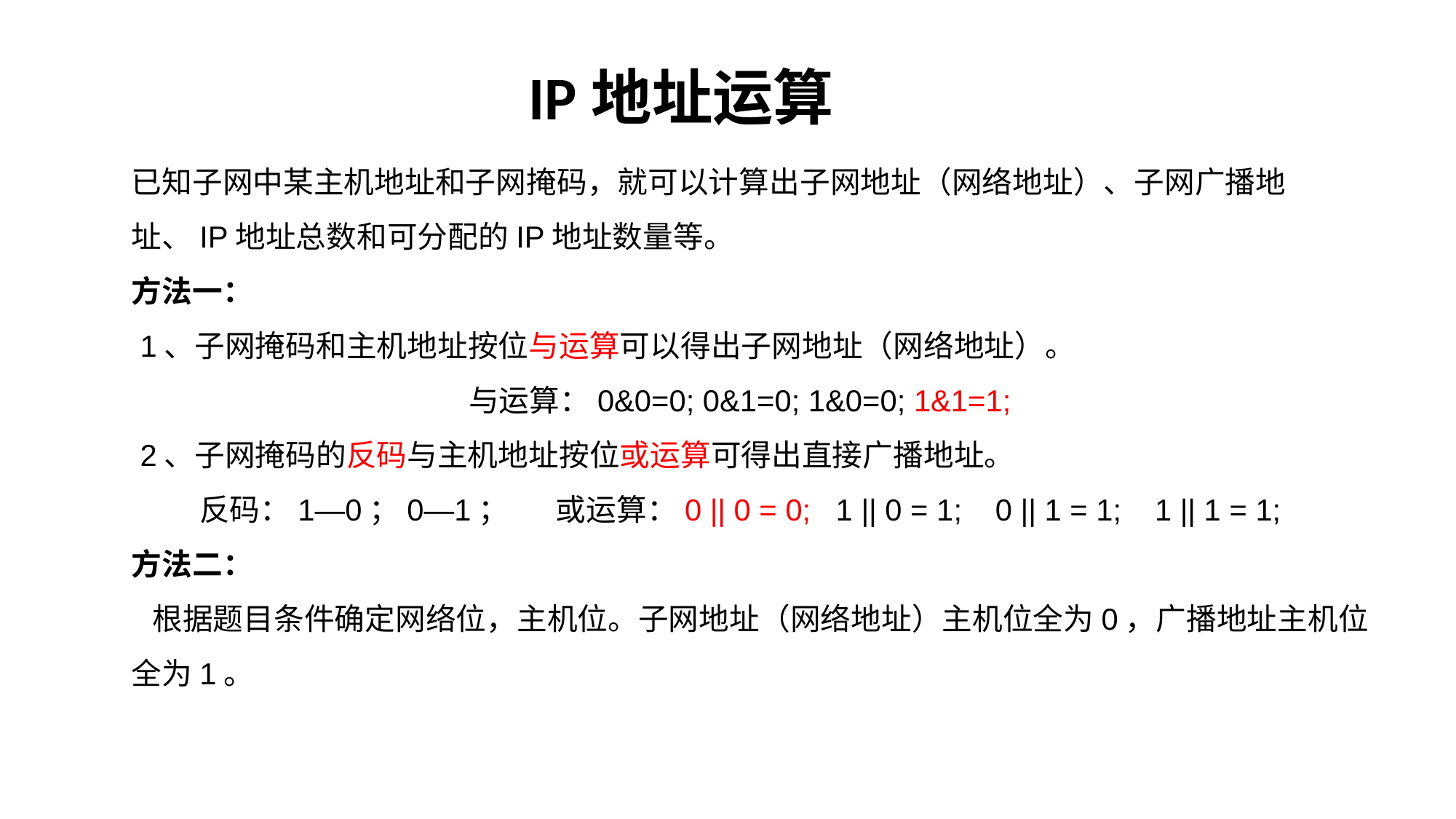

IP地址运算
已知子网中某主机地址和子网掩码，就可以计算出子网地址（网络地址）、子网广播地址、IP地址总数和可分配的IP地址数量等。
方法一：
 1、子网掩码和主机地址按位与运算可以得出子网地址（网络地址）。
                                                 与运算：0&0=0; 0&1=0; 1&0=0; 1&1=1;
 2、子网掩码的反码与主机地址按位或运算可得出直接广播地址。
         反码：1—0；0—1；       或运算：0 || 0 = 0;   1 || 0 = 1;    0 || 1 = 1;    1 || 1 = 1;
方法二：
  根据题目条件确定网络位，主机位。子网地址（网络地址）主机位全为0，广播地址主机位全为1。